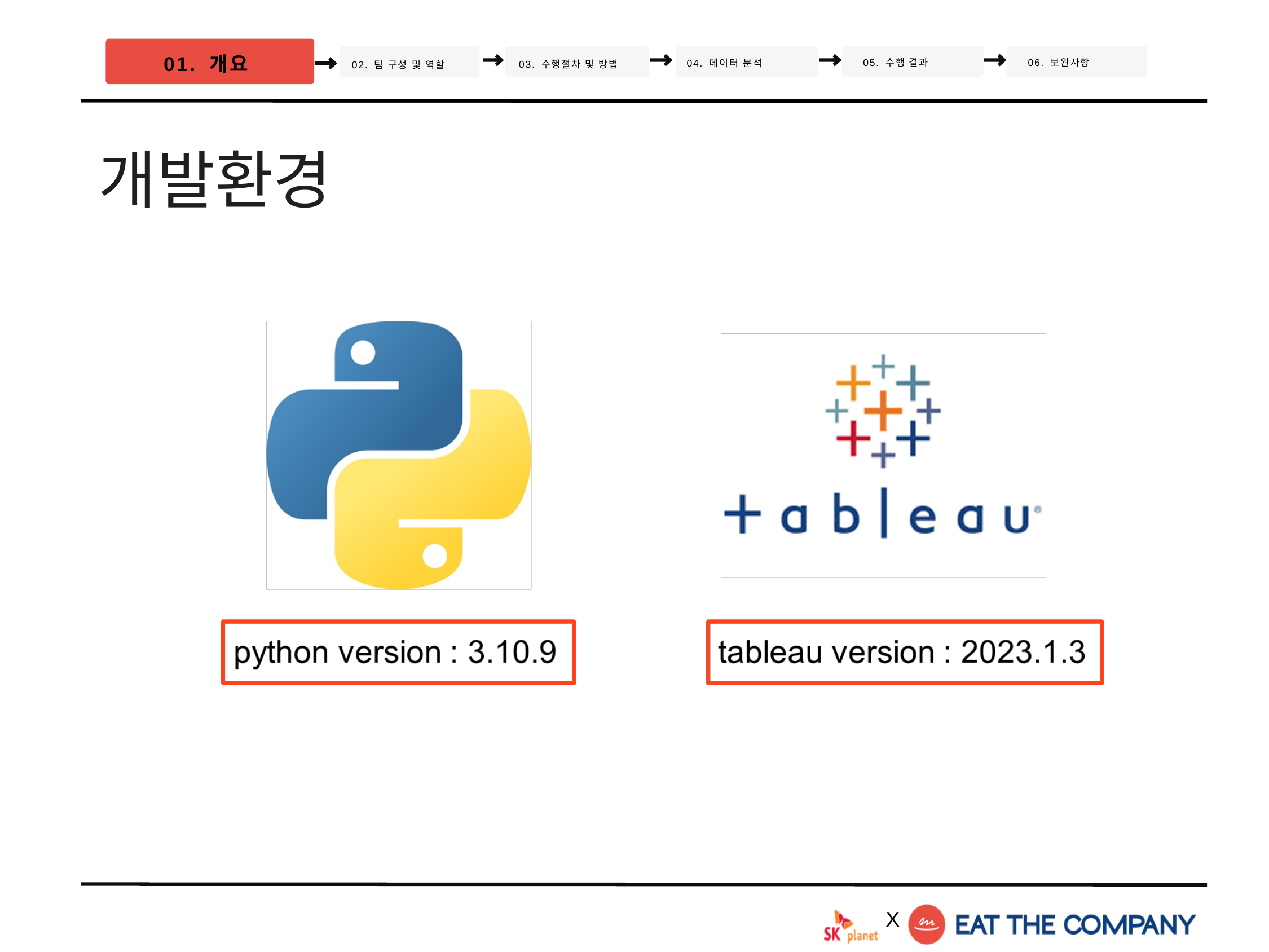

01. 개요

05. 수행 결과

06. 보완사항

02. 팀 구성 및 역할

  04. 데이터 분석

03. 수행절차 및 방법

개발환경

X